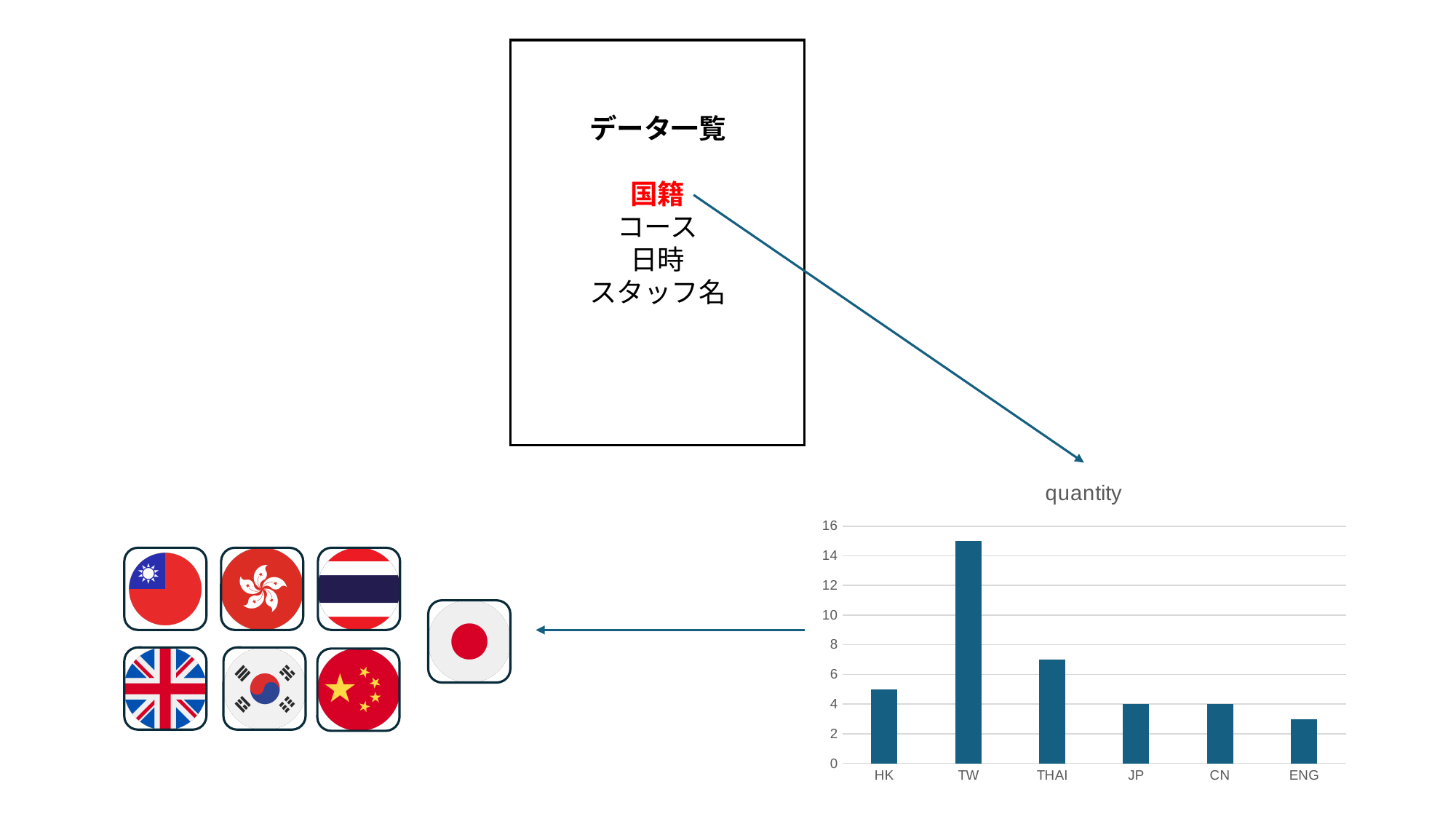

データ一覧

国籍
コース
日時
スタッフ名

### Chart:

| Category | quantity |
|---|---|
| HK | 5.0 |
| TW | 15.0 |
| THAI | 7.0 |
| JP | 4.0 |
| CN | 4.0 |
| ENG | 3.0 |